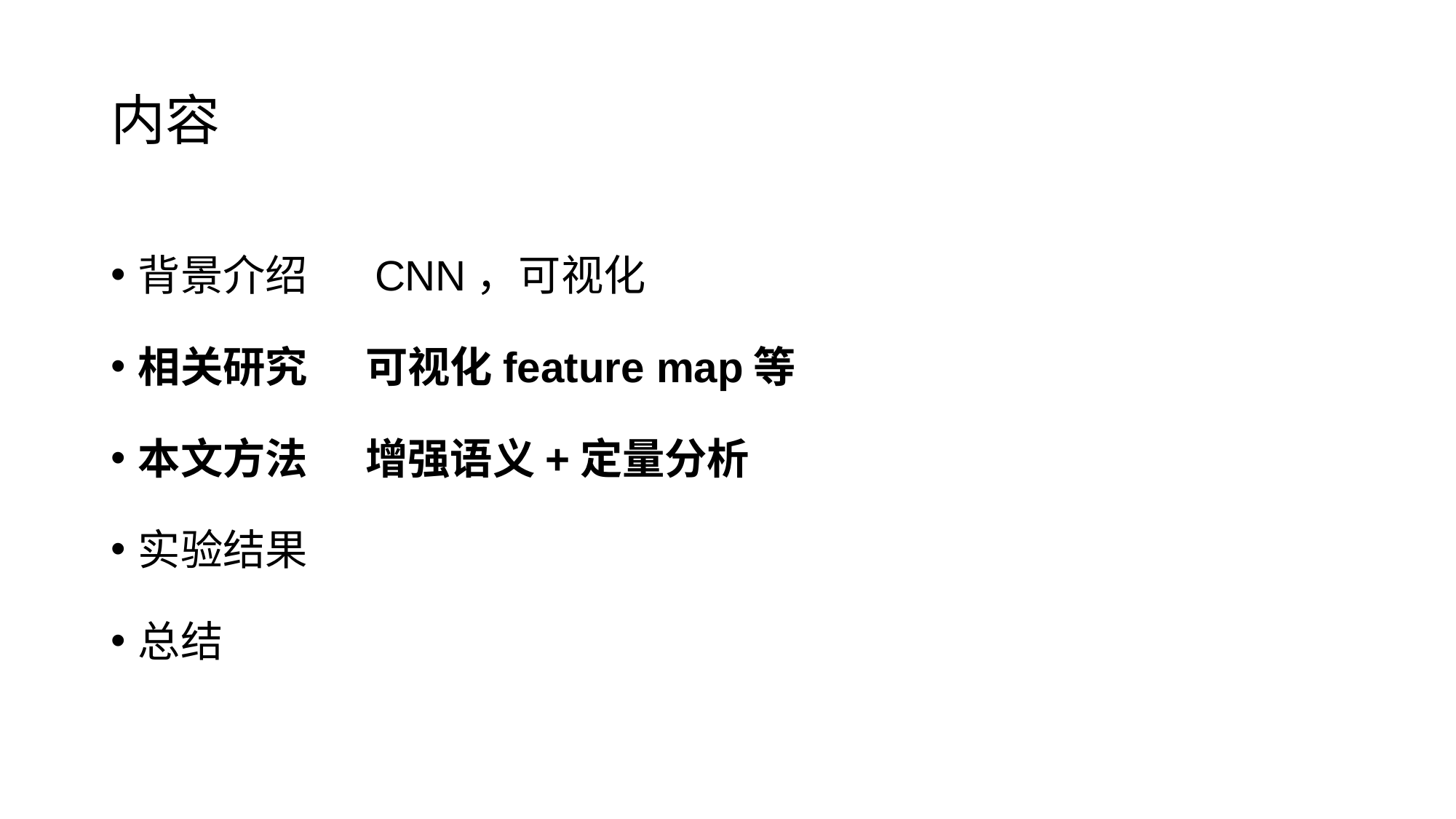

# 内容
背景介绍      CNN，可视化
相关研究      可视化feature map等
本文方法      增强语义+定量分析
实验结果
总结